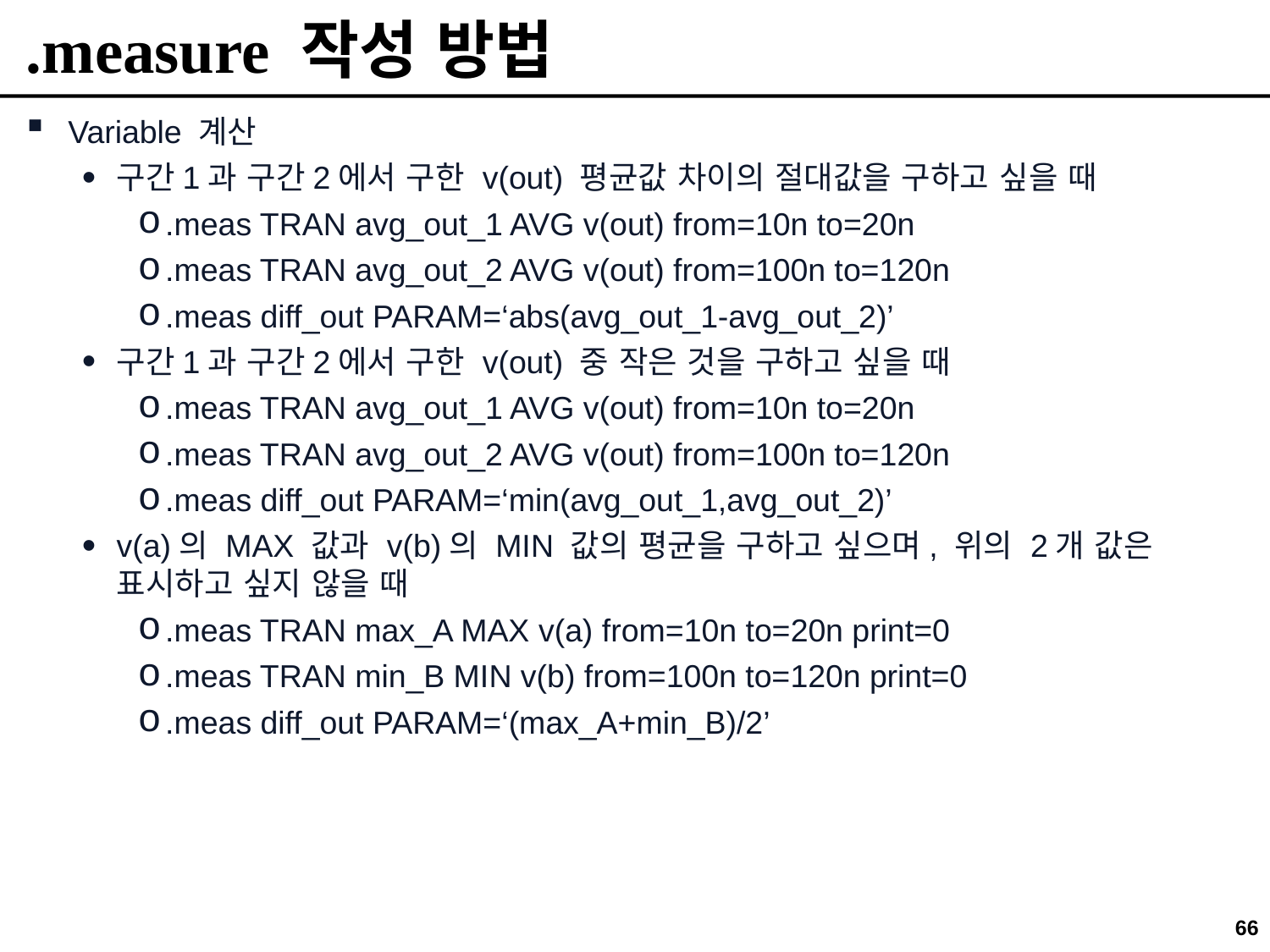

# .measure 작성 방법
Variable 계산
구간1과 구간2에서 구한 v(out) 평균값 차이의 절대값을 구하고 싶을 때
.meas TRAN avg_out_1 AVG v(out) from=10n to=20n
.meas TRAN avg_out_2 AVG v(out) from=100n to=120n
.meas diff_out PARAM=‘abs(avg_out_1-avg_out_2)’
구간1과 구간2에서 구한 v(out) 중 작은 것을 구하고 싶을 때
.meas TRAN avg_out_1 AVG v(out) from=10n to=20n
.meas TRAN avg_out_2 AVG v(out) from=100n to=120n
.meas diff_out PARAM=‘min(avg_out_1,avg_out_2)’
v(a)의 MAX 값과 v(b)의 MIN 값의 평균을 구하고 싶으며, 위의 2개 값은 표시하고 싶지 않을 때
.meas TRAN max_A MAX v(a) from=10n to=20n print=0
.meas TRAN min_B MIN v(b) from=100n to=120n print=0
.meas diff_out PARAM=‘(max_A+min_B)/2’